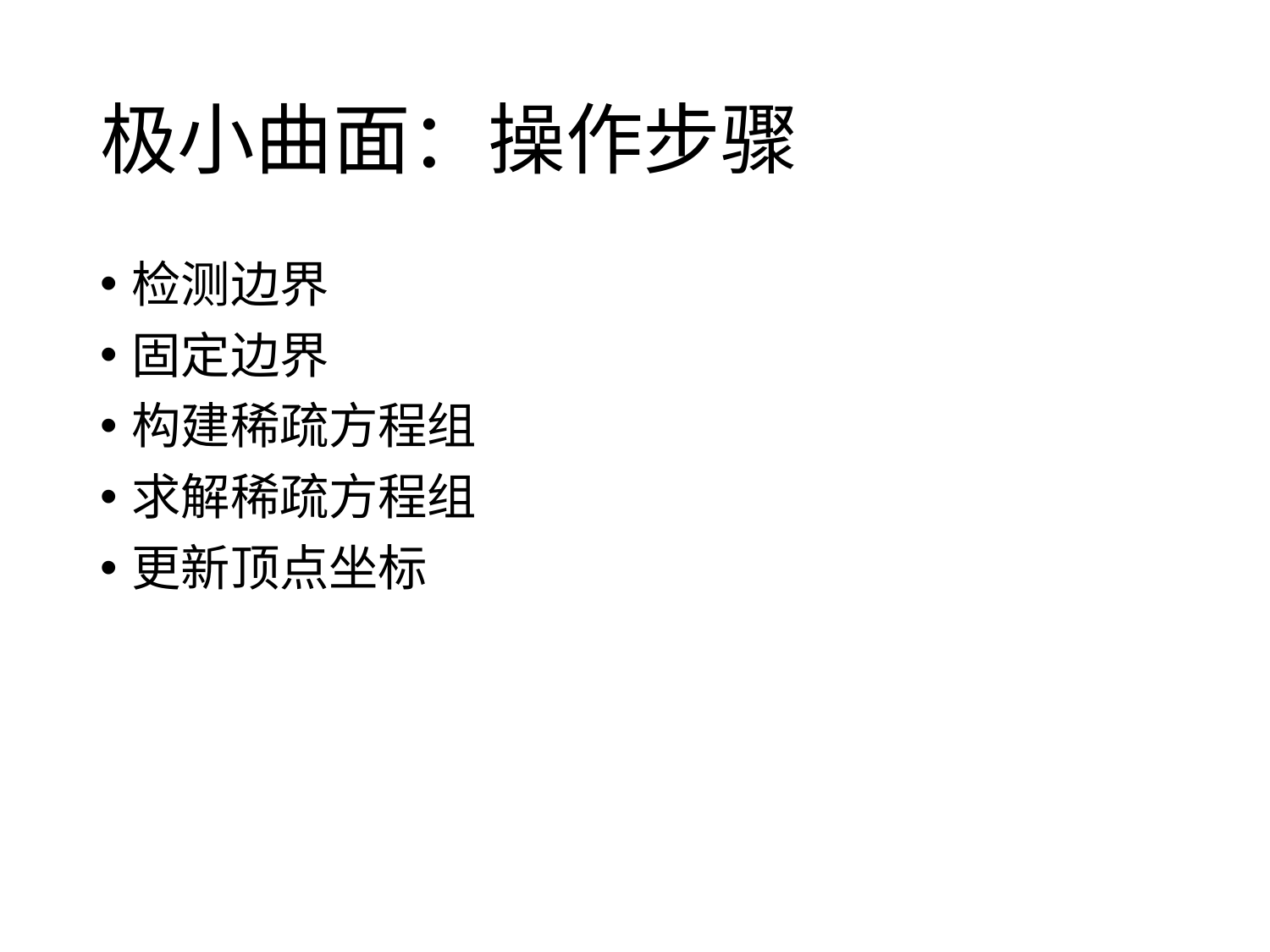

# 极小曲面：操作步骤
检测边界
固定边界
构建稀疏方程组
求解稀疏方程组
更新顶点坐标